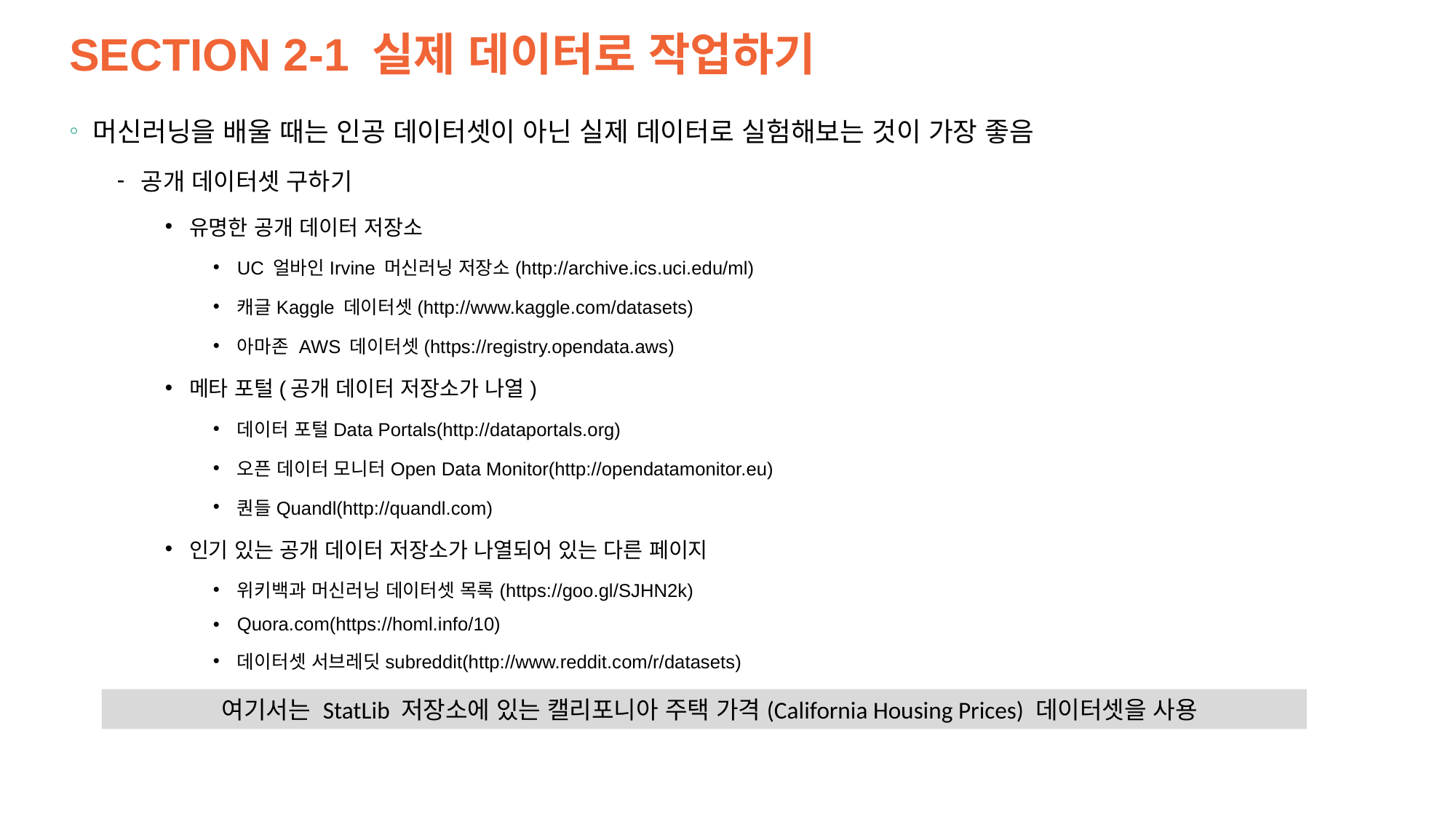

# SECTION 2-1 실제 데이터로 작업하기
머신러닝을 배울 때는 인공 데이터셋이 아닌 실제 데이터로 실험해보는 것이 가장 좋음
공개 데이터셋 구하기
유명한 공개 데이터 저장소
UC 얼바인Irvine 머신러닝 저장소(http://archive.ics.uci.edu/ml)
캐글Kaggle 데이터셋(http://www.kaggle.com/datasets)
아마존 AWS 데이터셋(https://registry.opendata.aws)
메타 포털(공개 데이터 저장소가 나열)
데이터 포털Data Portals(http://dataportals.org)
오픈 데이터 모니터Open Data Monitor(http://opendatamonitor.eu)
퀀들Quandl(http://quandl.com)
인기 있는 공개 데이터 저장소가 나열되어 있는 다른 페이지
위키백과 머신러닝 데이터셋 목록(https://goo.gl/SJHN2k)
Quora.com(https://homl.info/10)
데이터셋 서브레딧subreddit(http://www.reddit.com/r/datasets)
여기서는 StatLib 저장소에 있는 캘리포니아 주택 가격(California Housing Prices) 데이터셋을 사용
3